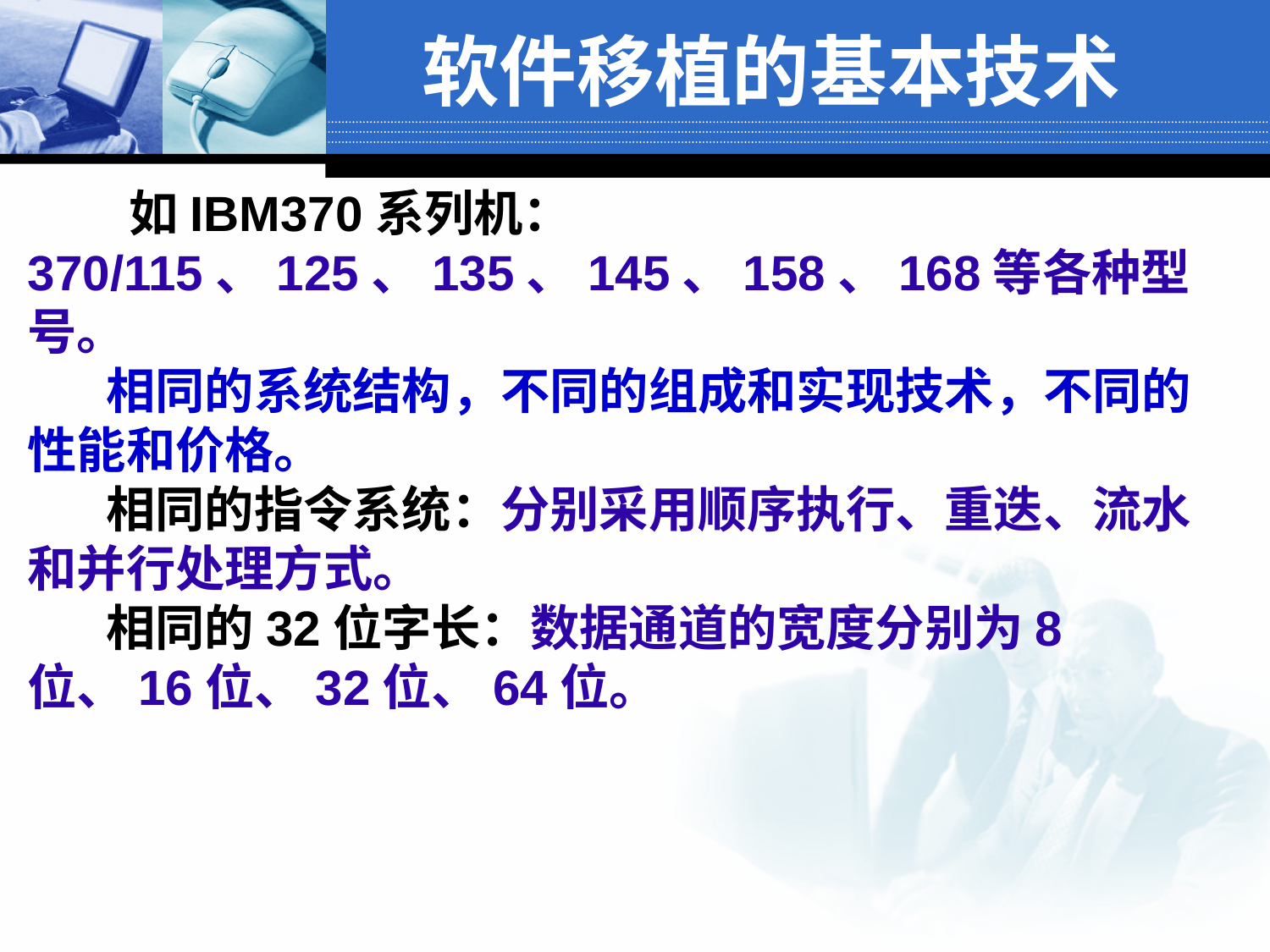

软件移植的基本技术
        如IBM370系列机：370/115、125、135、145、158、168等各种型号。
       相同的系统结构，不同的组成和实现技术，不同的性能和价格。
       相同的指令系统：分别采用顺序执行、重迭、流水和并行处理方式。
       相同的32位字长：数据通道的宽度分别为8位、16位、32位、64位。